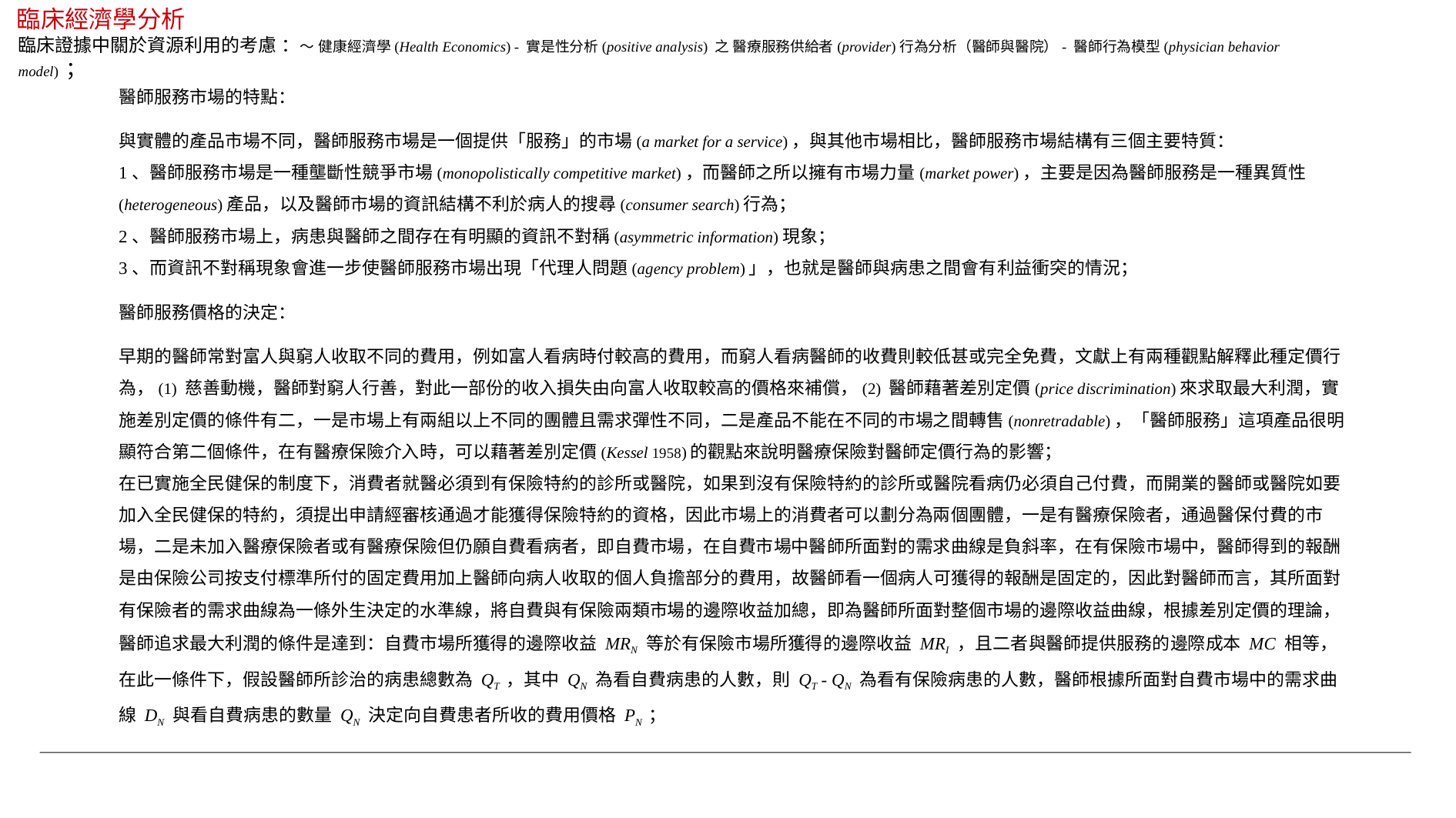

臨床經濟學分析
臨床證據中關於資源利用的考慮 ：～ 健康經濟學(Health Economics) - 實是性分析(positive analysis) 之 醫療服務供給者(provider)行為分析（醫師與醫院）- 醫師行為模型(physician behavior model) ；
醫師服務市場的特點：
與實體的產品市場不同，醫師服務市場是一個提供「服務」的市場(a market for a service)，與其他市場相比，醫師服務市場結構有三個主要特質：
1、醫師服務市場是一種壟斷性競爭市場(monopolistically competitive market)，而醫師之所以擁有市場力量(market power)，主要是因為醫師服務是一種異質性(heterogeneous)產品，以及醫師市場的資訊結構不利於病人的搜尋(consumer search)行為；
2、醫師服務市場上，病患與醫師之間存在有明顯的資訊不對稱(asymmetric information)現象；
3、而資訊不對稱現象會進一步使醫師服務市場出現「代理人問題(agency problem)」，也就是醫師與病患之間會有利益衝突的情況；
醫師服務價格的決定：
早期的醫師常對富人與窮人收取不同的費用，例如富人看病時付較高的費用，而窮人看病醫師的收費則較低甚或完全免費，文獻上有兩種觀點解釋此種定價行為，(1) 慈善動機，醫師對窮人行善，對此一部份的收入損失由向富人收取較高的價格來補償，(2) 醫師藉著差別定價(price discrimination)來求取最大利潤，實施差別定價的條件有二，一是市場上有兩組以上不同的團體且需求彈性不同，二是產品不能在不同的市場之間轉售(nonretradable)，「醫師服務」這項產品很明顯符合第二個條件，在有醫療保險介入時，可以藉著差別定價(Kessel 1958)的觀點來說明醫療保險對醫師定價行為的影響；
在已實施全民健保的制度下，消費者就醫必須到有保險特約的診所或醫院，如果到沒有保險特約的診所或醫院看病仍必須自己付費，而開業的醫師或醫院如要加入全民健保的特約，須提出申請經審核通過才能獲得保險特約的資格，因此市場上的消費者可以劃分為兩個團體，一是有醫療保險者，通過醫保付費的市場，二是未加入醫療保險者或有醫療保險但仍願自費看病者，即自費市場，在自費市場中醫師所面對的需求曲線是負斜率，在有保險市場中，醫師得到的報酬是由保險公司按支付標準所付的固定費用加上醫師向病人收取的個人負擔部分的費用，故醫師看一個病人可獲得的報酬是固定的，因此對醫師而言，其所面對有保險者的需求曲線為一條外生決定的水準線，將自費與有保險兩類市場的邊際收益加總，即為醫師所面對整個市場的邊際收益曲線，根據差別定價的理論，醫師追求最大利潤的條件是達到：自費市場所獲得的邊際收益 MRN 等於有保險市場所獲得的邊際收益 MRI ，且二者與醫師提供服務的邊際成本 MC 相等，在此一條件下，假設醫師所診治的病患總數為 QT ，其中 QN 為看自費病患的人數，則 QT - QN 為看有保險病患的人數，醫師根據所面對自費市場中的需求曲線 DN 與看自費病患的數量 QN 決定向自費患者所收的費用價格 PN ；